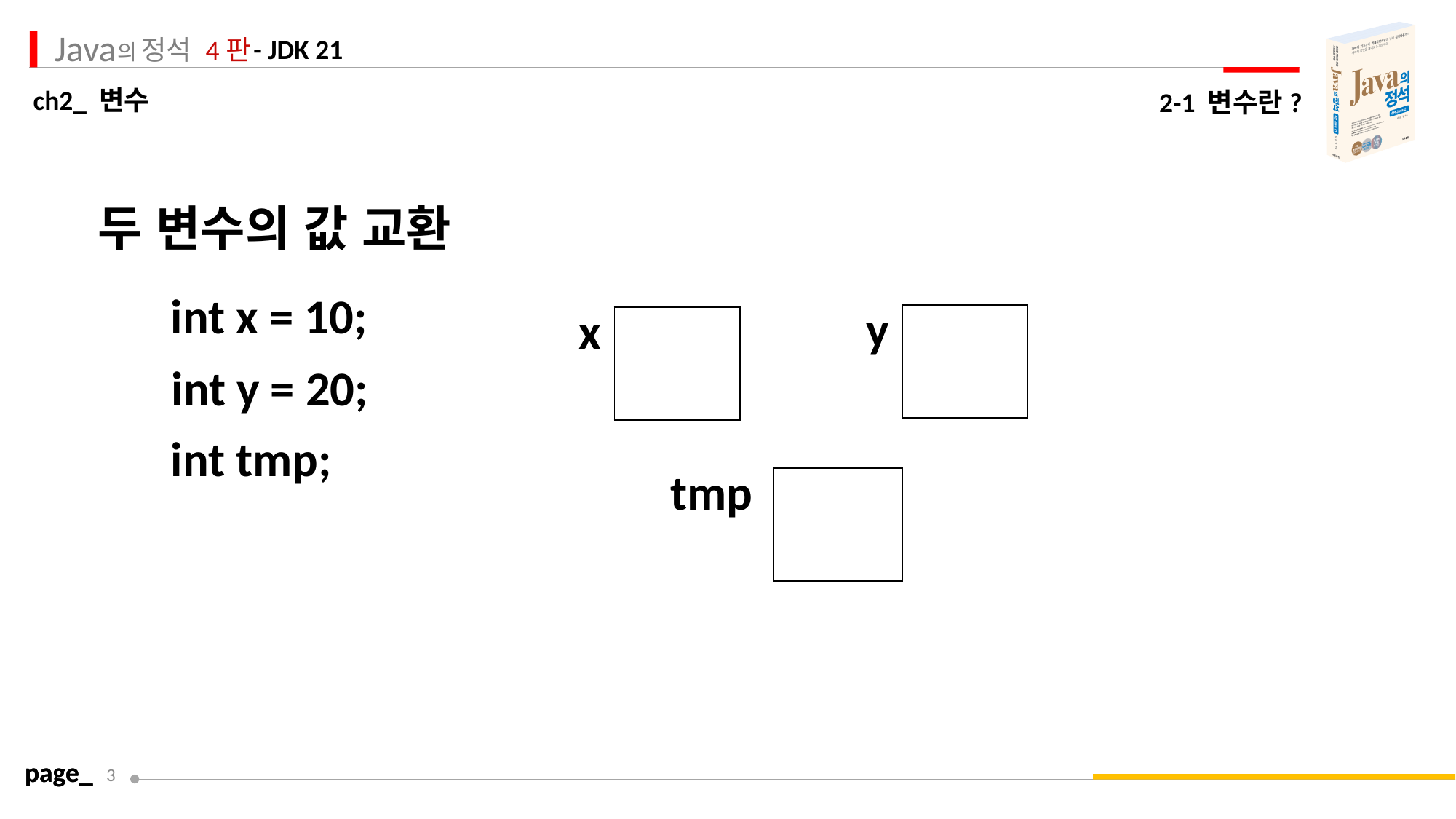

2-1 변수란?
두 변수의 값 교환
int x = 10;
| y |  |
| --- | --- |
| x |  |
| --- | --- |
int y = 20;
int tmp;
| tmp |  |
| --- | --- |
page_
3